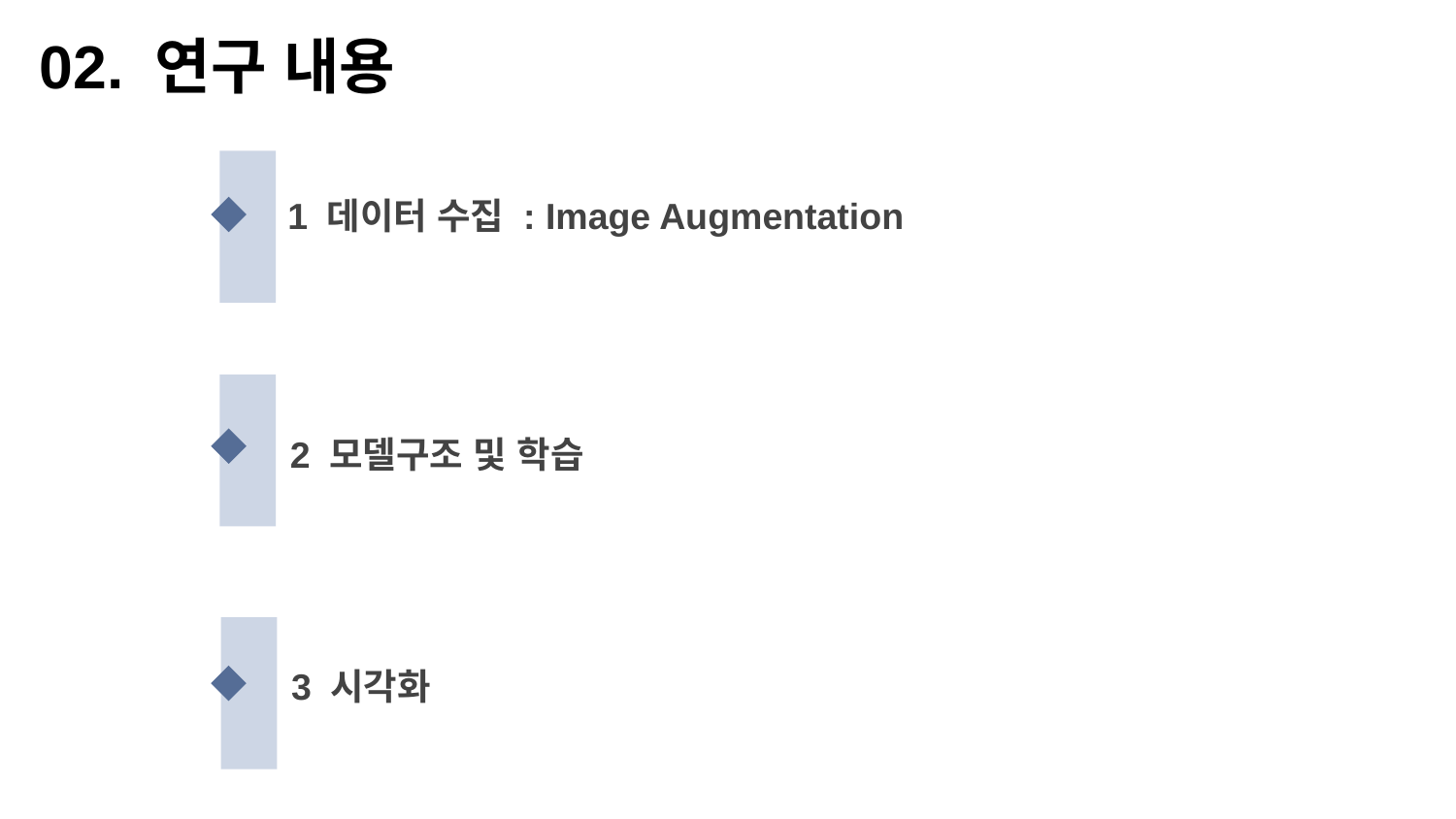

02. 연구 내용

 1 데이터 수집 : Image Augmentation

2 모델구조 및 학습

3 시각화